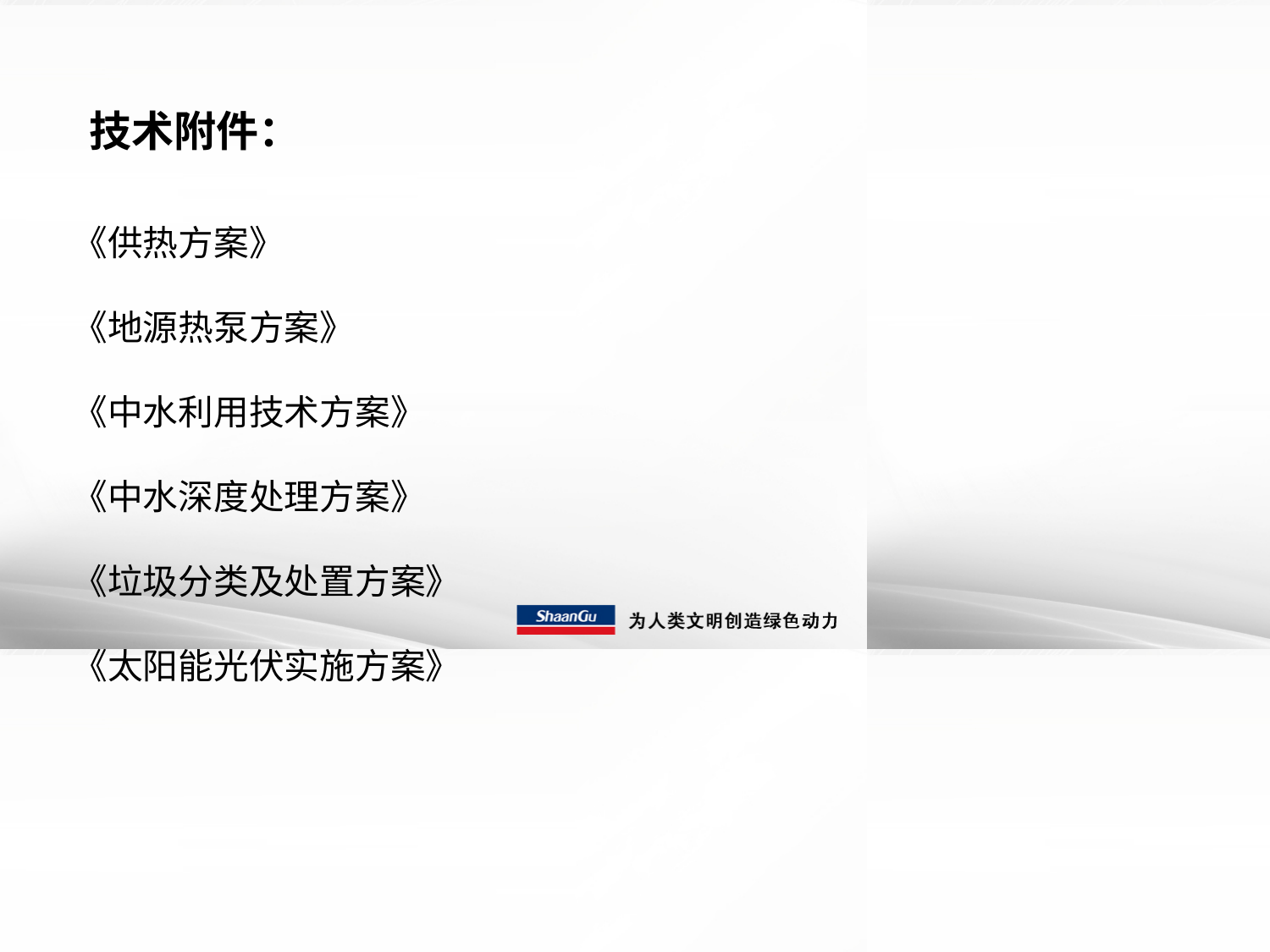

技术附件：
《供热方案》
《地源热泵方案》
《中水利用技术方案》
《中水深度处理方案》
《垃圾分类及处置方案》
《太阳能光伏实施方案》